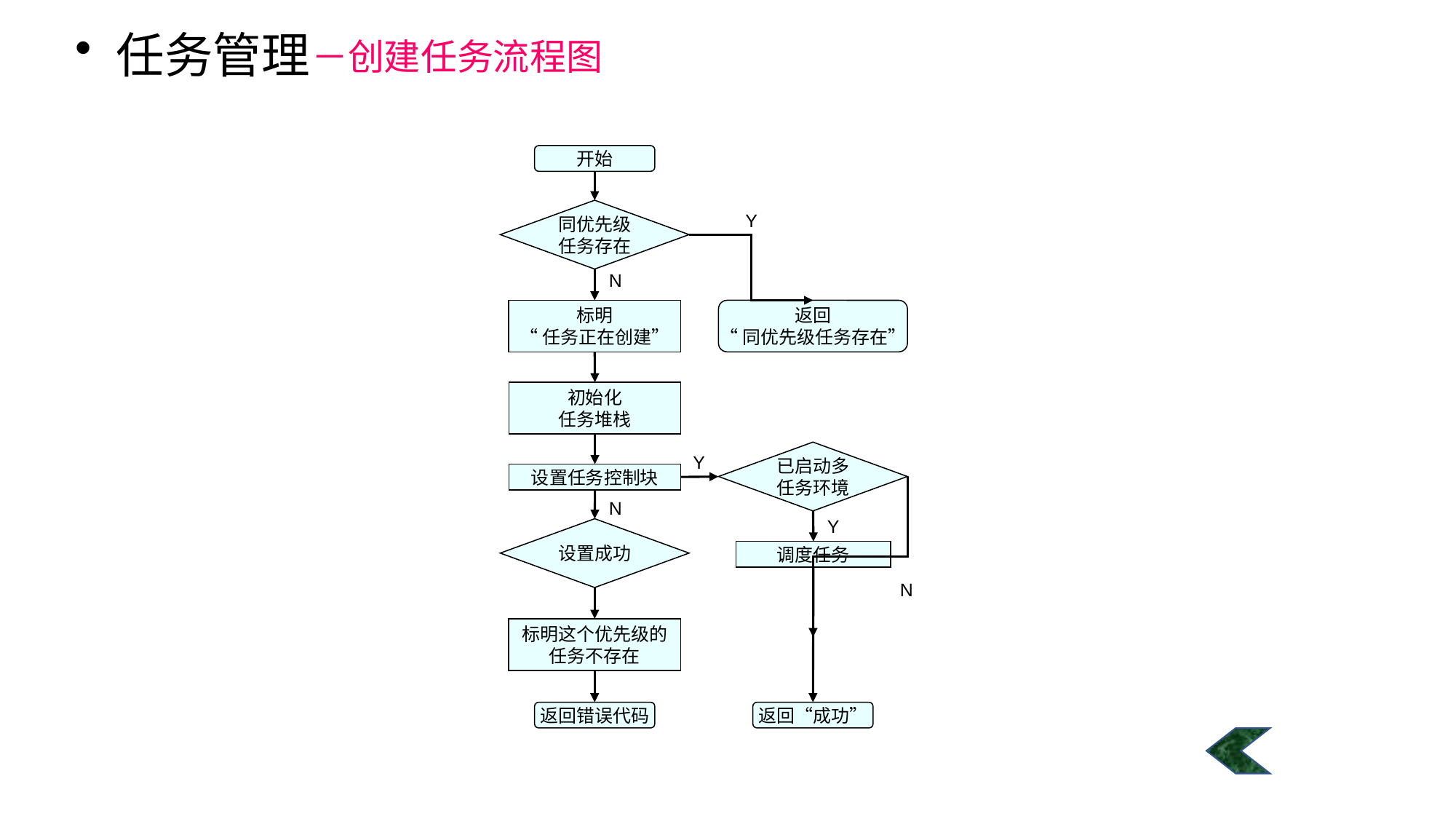

任务管理
－创建任务流程图

开始
同优先级
任务存在
Y
N
标明
“任务正在创建”
返回
“同优先级任务存在”
初始化
任务堆栈
已启动多
任务环境
Y
设置任务控制块
N
N
Y
设置成功
调度任务
标明这个优先级的
任务不存在
返回错误代码
返回“成功”